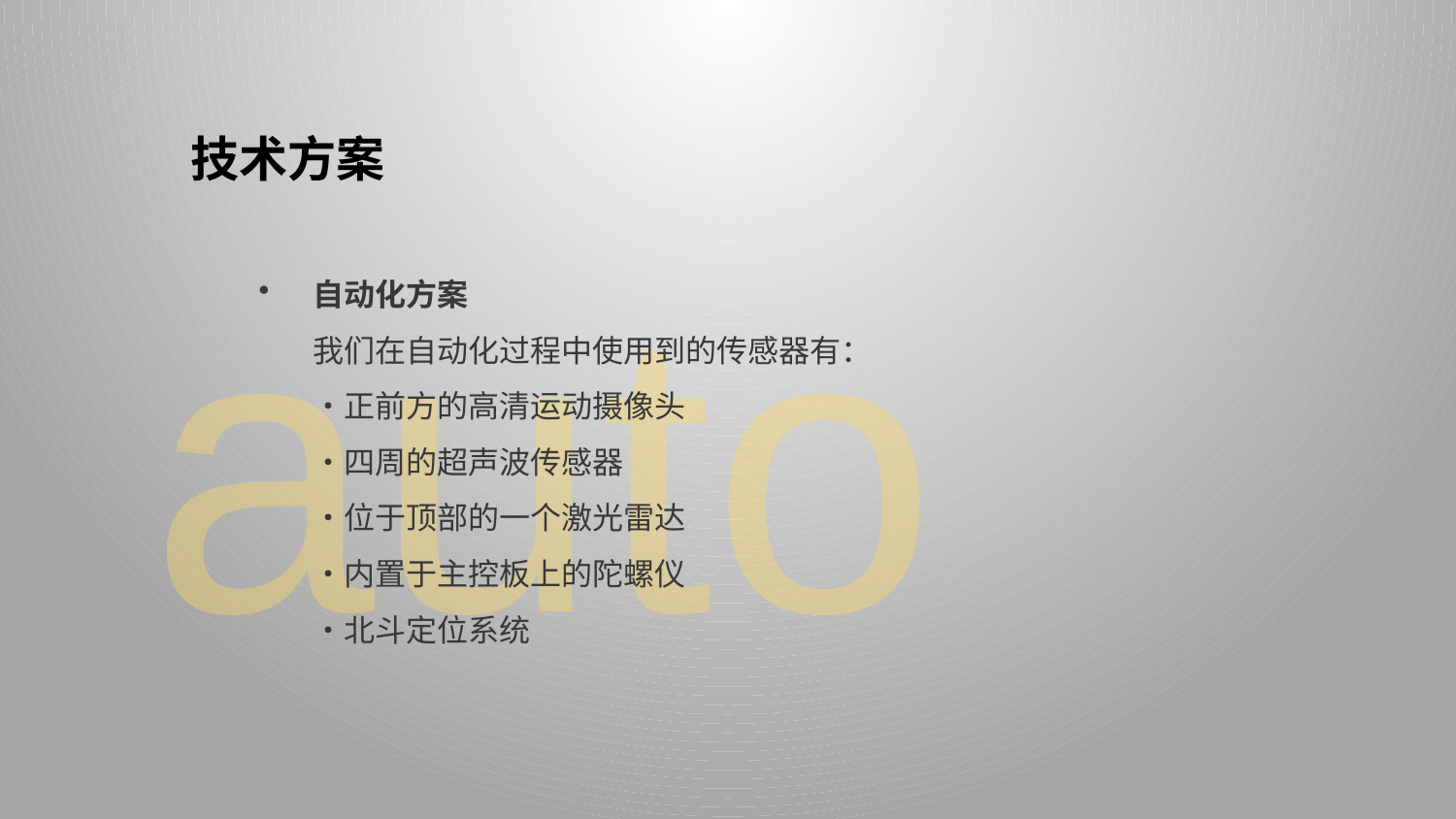

技术方案
auto
自动化方案
我们在自动化过程中使用到的传感器有：
•正前方的高清运动摄像头
•四周的超声波传感器
•位于顶部的一个激光雷达
•内置于主控板上的陀螺仪
•北斗定位系统